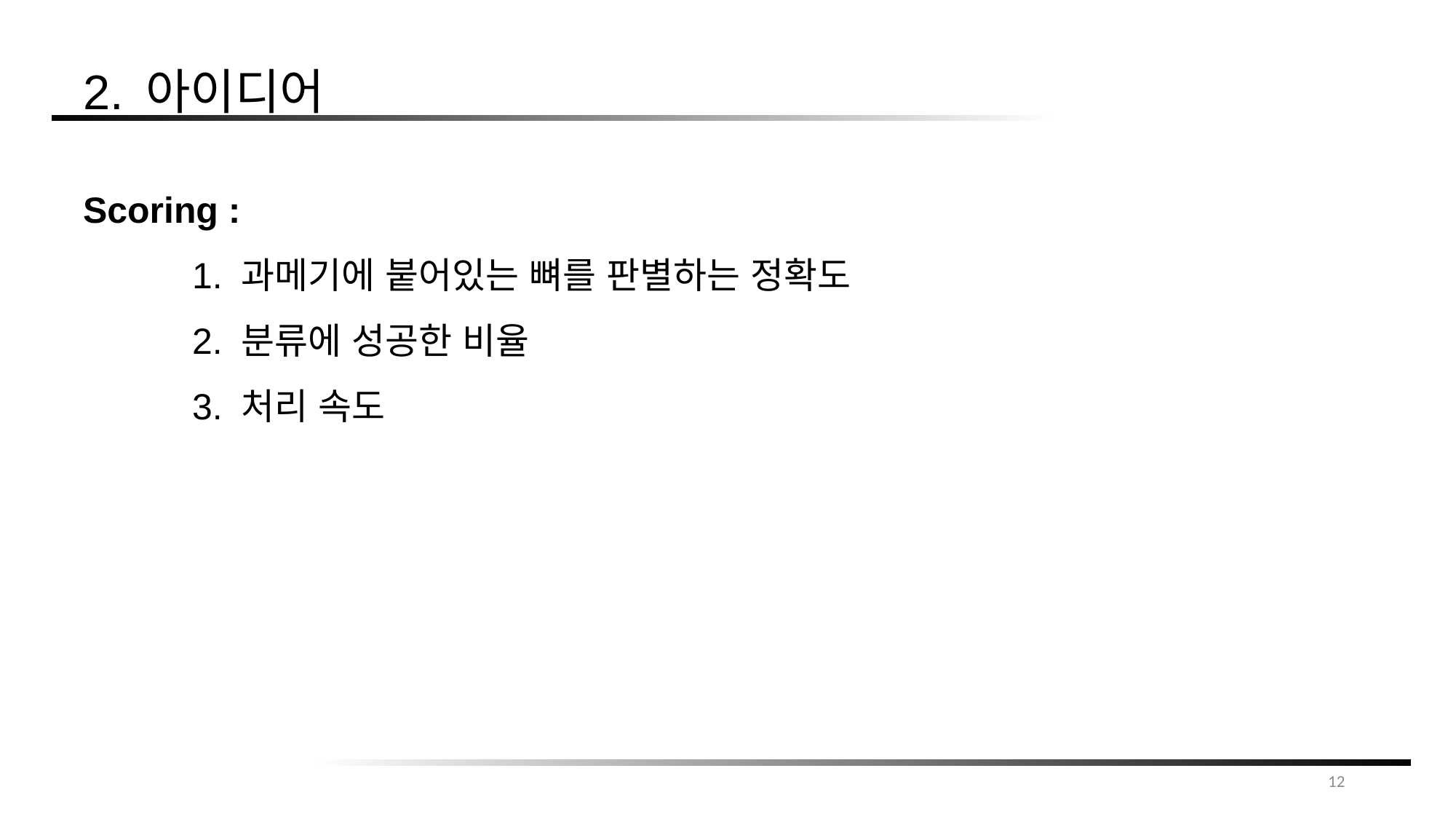

2. 아이디어
Scoring :
	1. 과메기에 붙어있는 뼈를 판별하는 정확도
	2. 분류에 성공한 비율
	3. 처리 속도
12